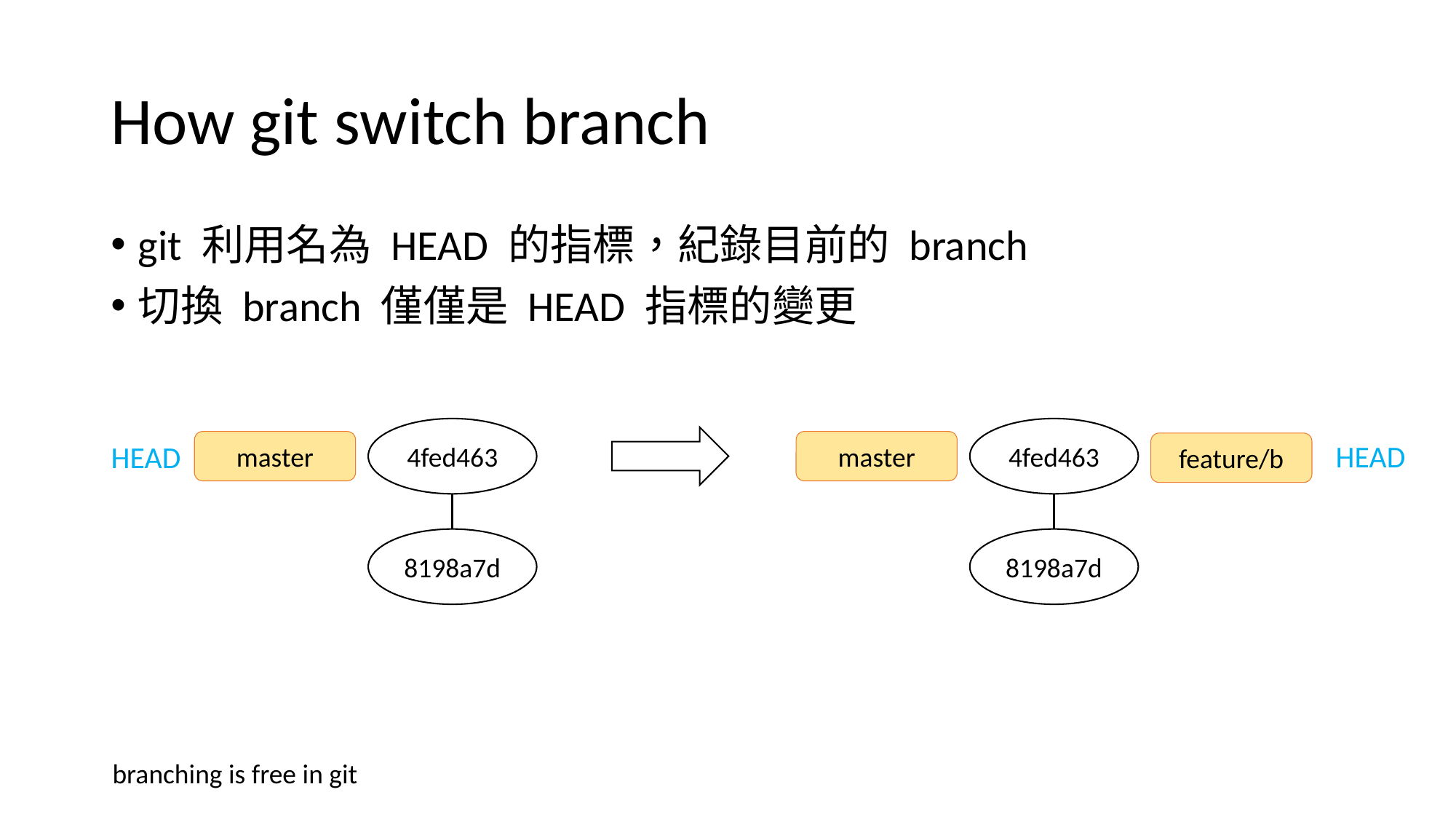

# How git switch branch
git 利用名為 HEAD 的指標，紀錄目前的 branch
切換 branch 僅僅是 HEAD 指標的變更
4fed463
4fed463

master
master
HEAD
HEAD
feature/b
8198a7d
8198a7d
branching is free in git